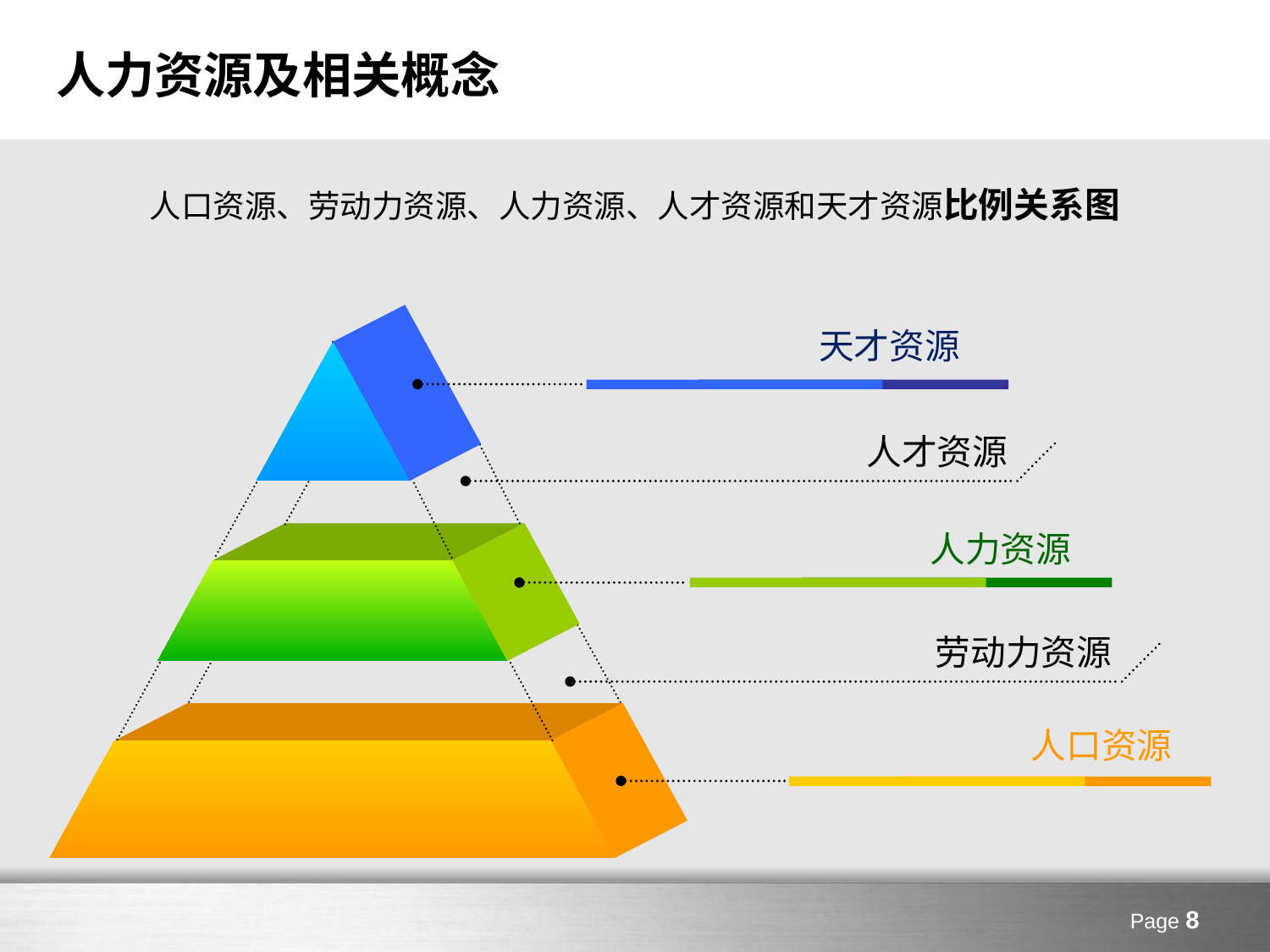

# 人力资源及相关概念
人口资源、劳动力资源、人力资源、人才资源和天才资源比例关系图

天才资源
人才资源
人力资源
劳动力资源
人口资源
Page 8